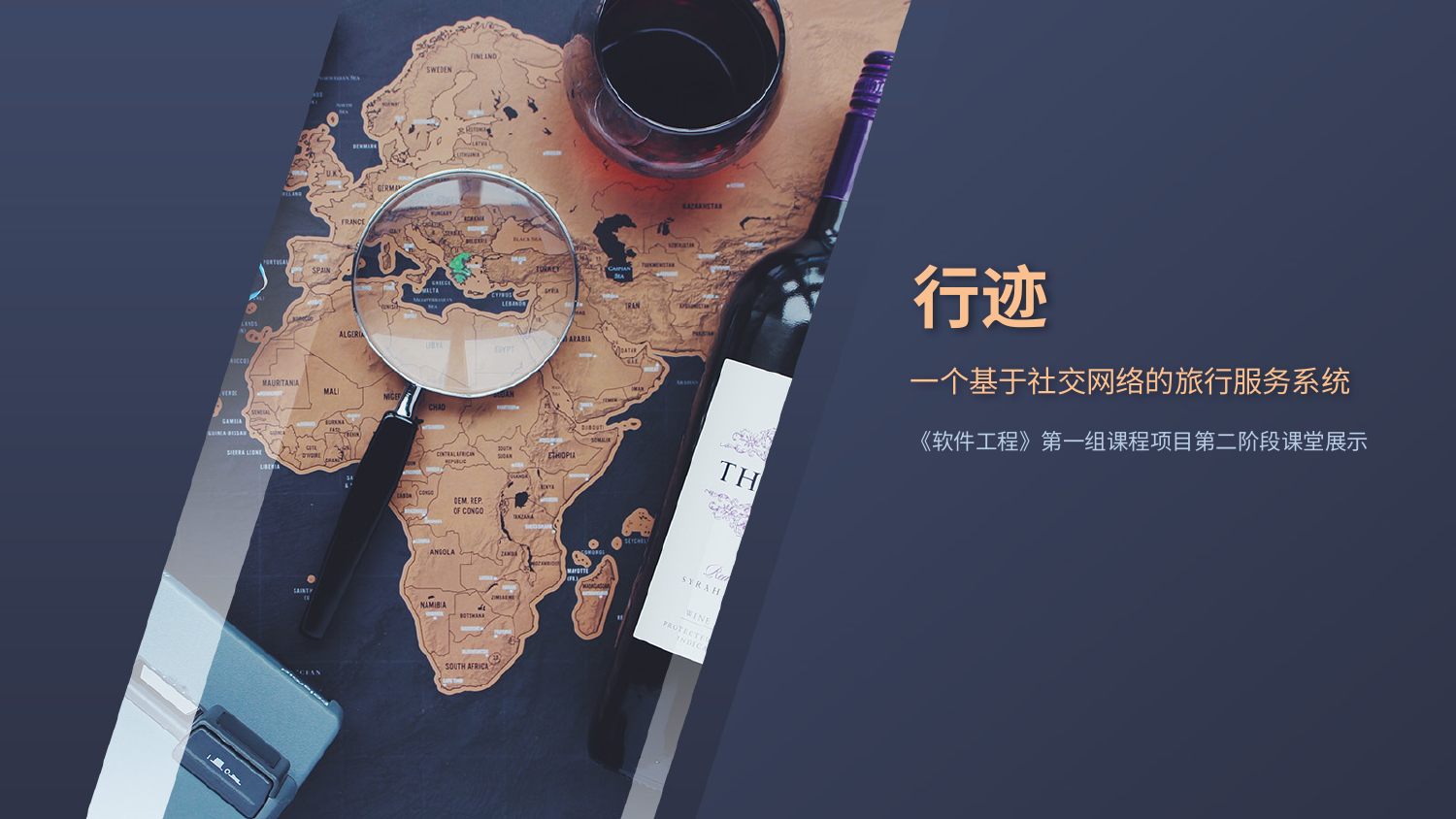

行迹
# 一个基于社交网络的旅行服务系统
《软件工程》第一组课程项目第二阶段课堂展示